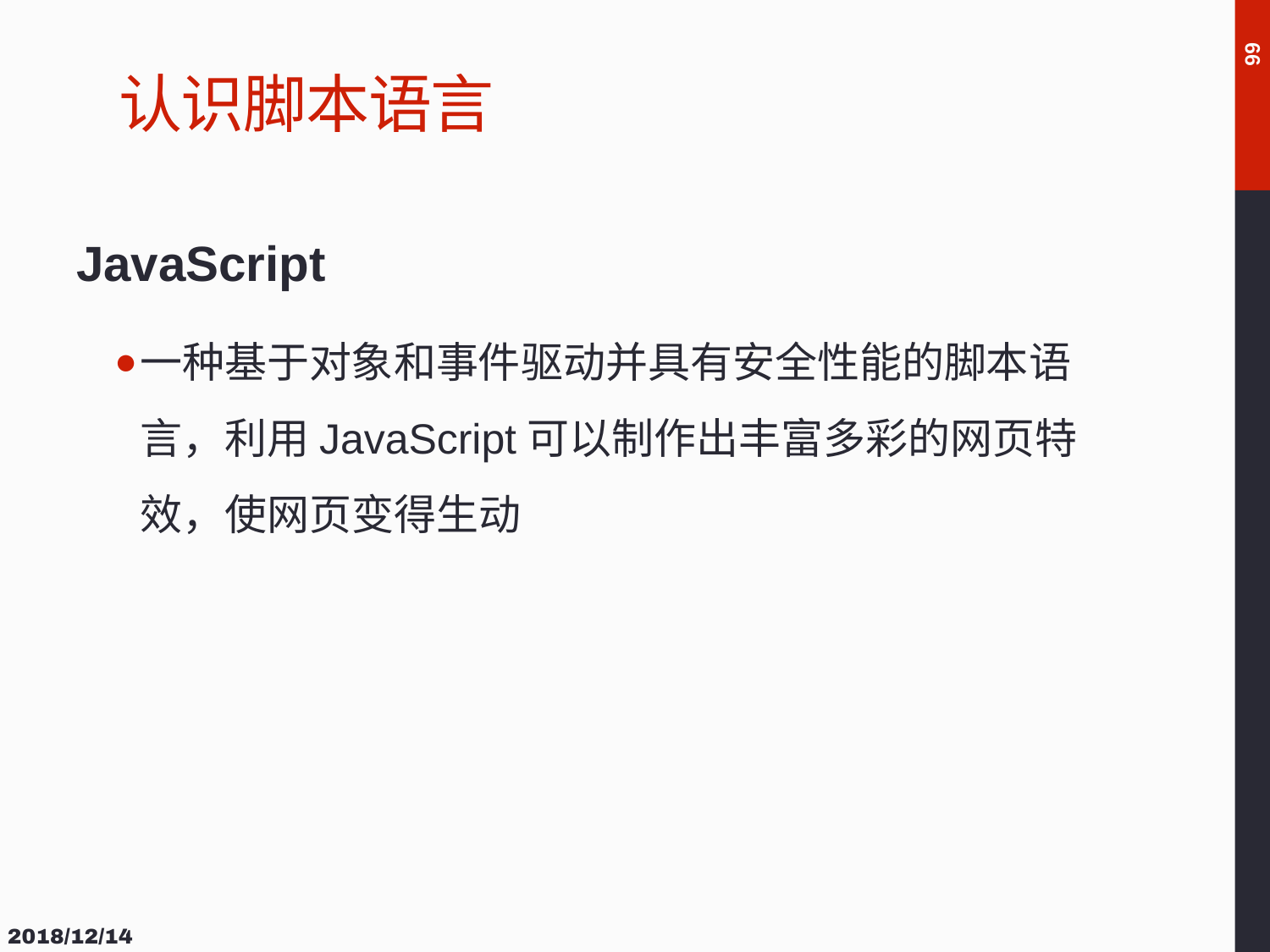

# 认识脚本语言
66
JavaScript
一种基于对象和事件驱动并具有安全性能的脚本语言，利用JavaScript可以制作出丰富多彩的网页特效，使网页变得生动
2018/12/14